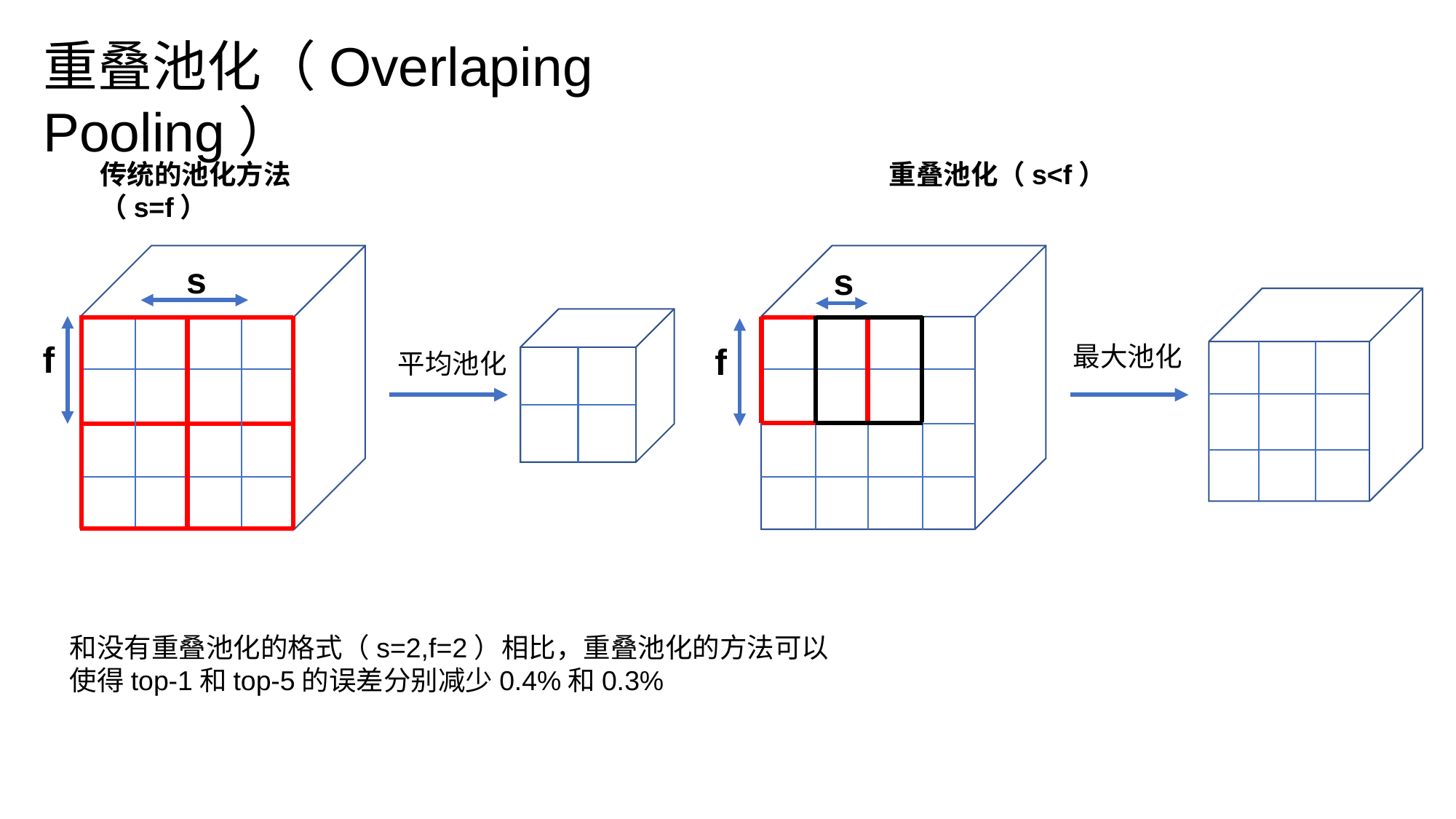

重叠池化（Overlaping Pooling）
传统的池化方法（s=f）
重叠池化（s<f）

s

f
平均池化

s

f
最大池化
和没有重叠池化的格式（s=2,f=2）相比，重叠池化的方法可以使得top-1和top-5的误差分别减少0.4%和0.3%